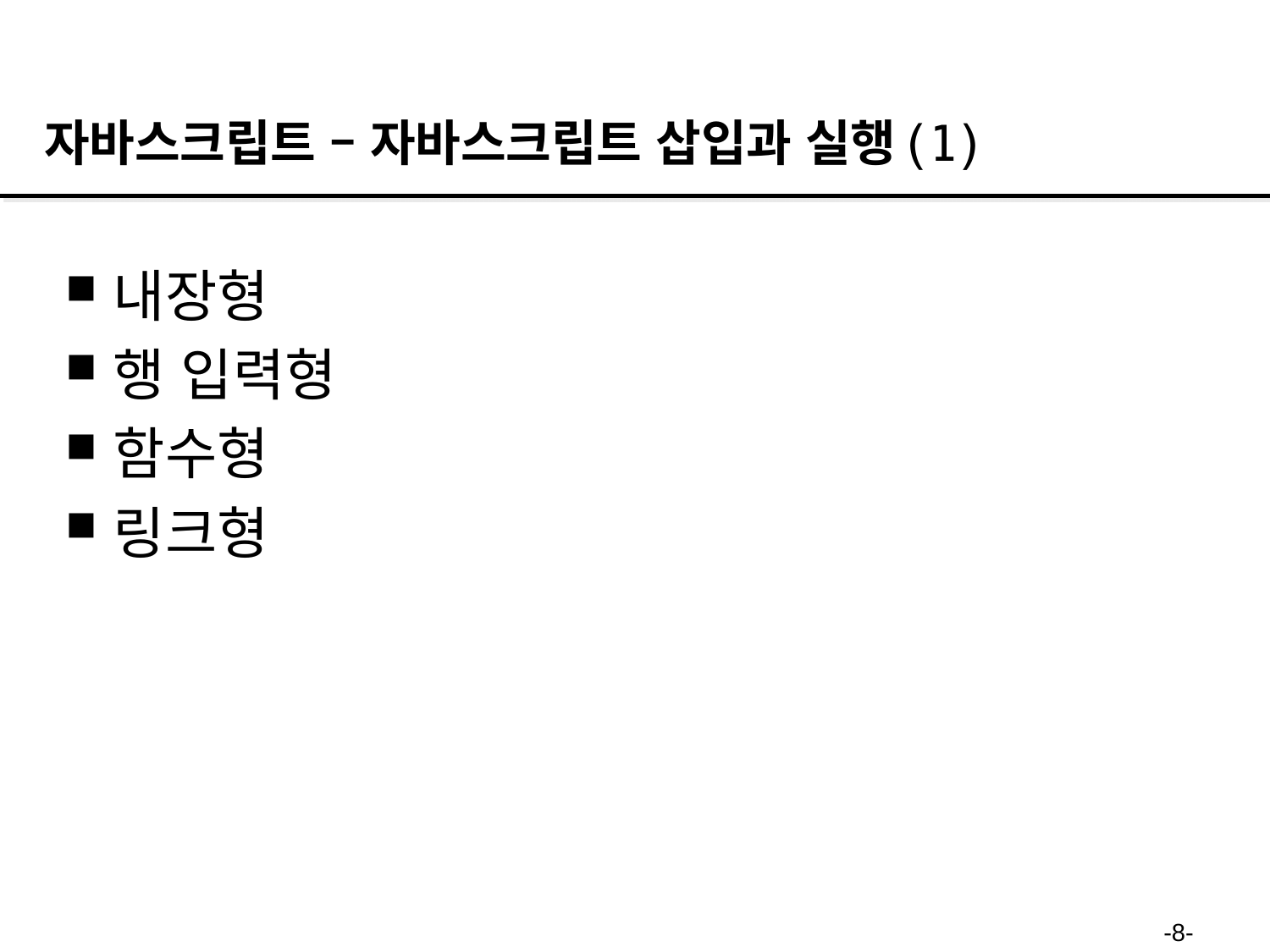

자바스크립트 – 자바스크립트 삽입과 실행(1)
내장형
행 입력형
함수형
링크형
-8-